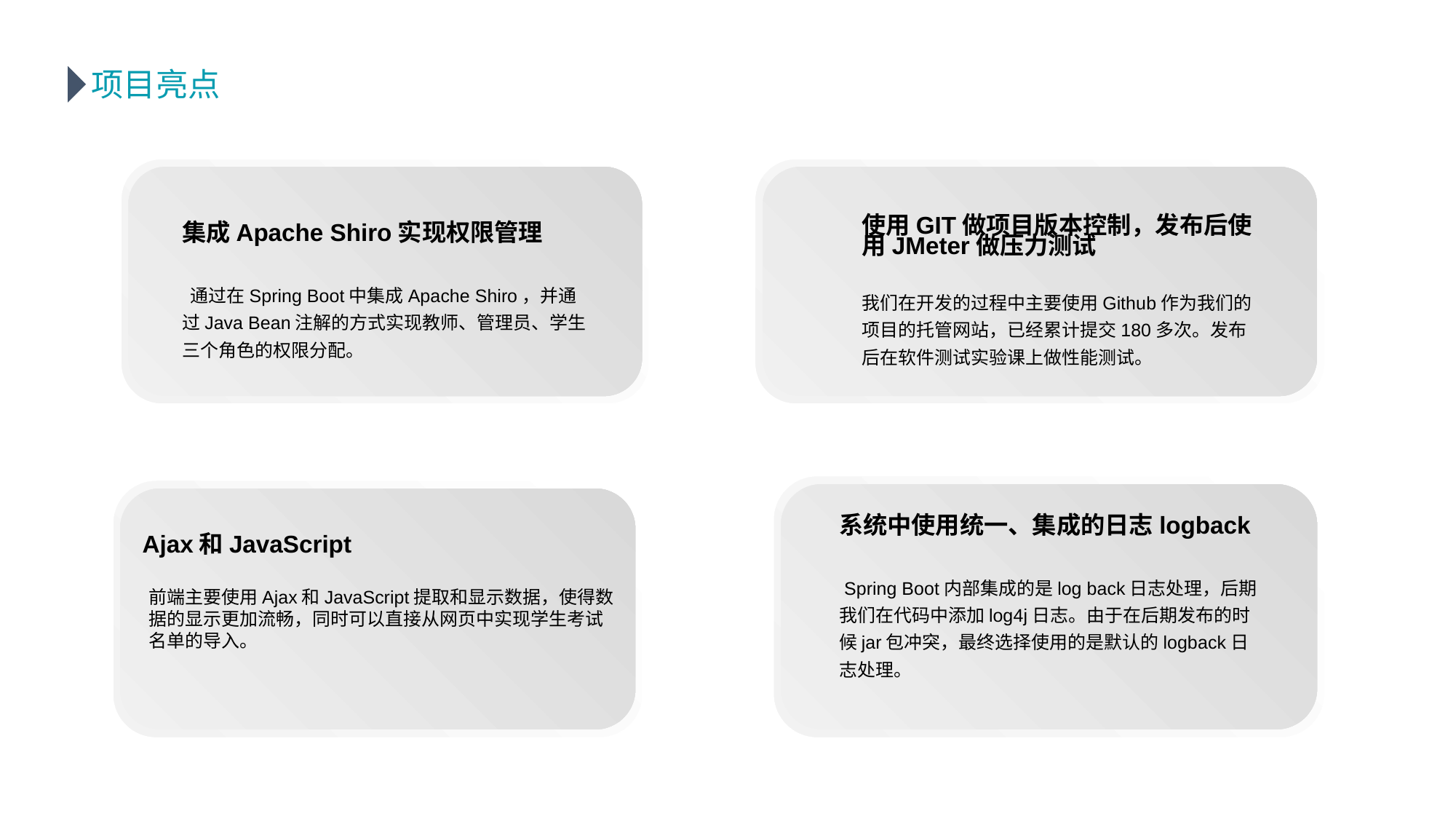

项目亮点

使用GIT做项目版本控制，发布后使用JMeter做压力测试

我们在开发的过程中主要使用Github作为我们的项目的托管网站，已经累计提交180多次。发布后在软件测试实验课上做性能测试。
集成Apache Shiro实现权限管理

 通过在Spring Boot中集成Apache Shiro，并通过Java Bean注解的方式实现教师、管理员、学生三个角色的权限分配。

系统中使用统一、集成的日志logback

 Spring Boot内部集成的是log back日志处理，后期我们在代码中添加log4j日志。由于在后期发布的时候jar包冲突，最终选择使用的是默认的logback日志处理。
Ajax和JavaScript

前端主要使用Ajax和JavaScript提取和显示数据，使得数据的显示更加流畅，同时可以直接从网页中实现学生考试名单的导入。
延迟符